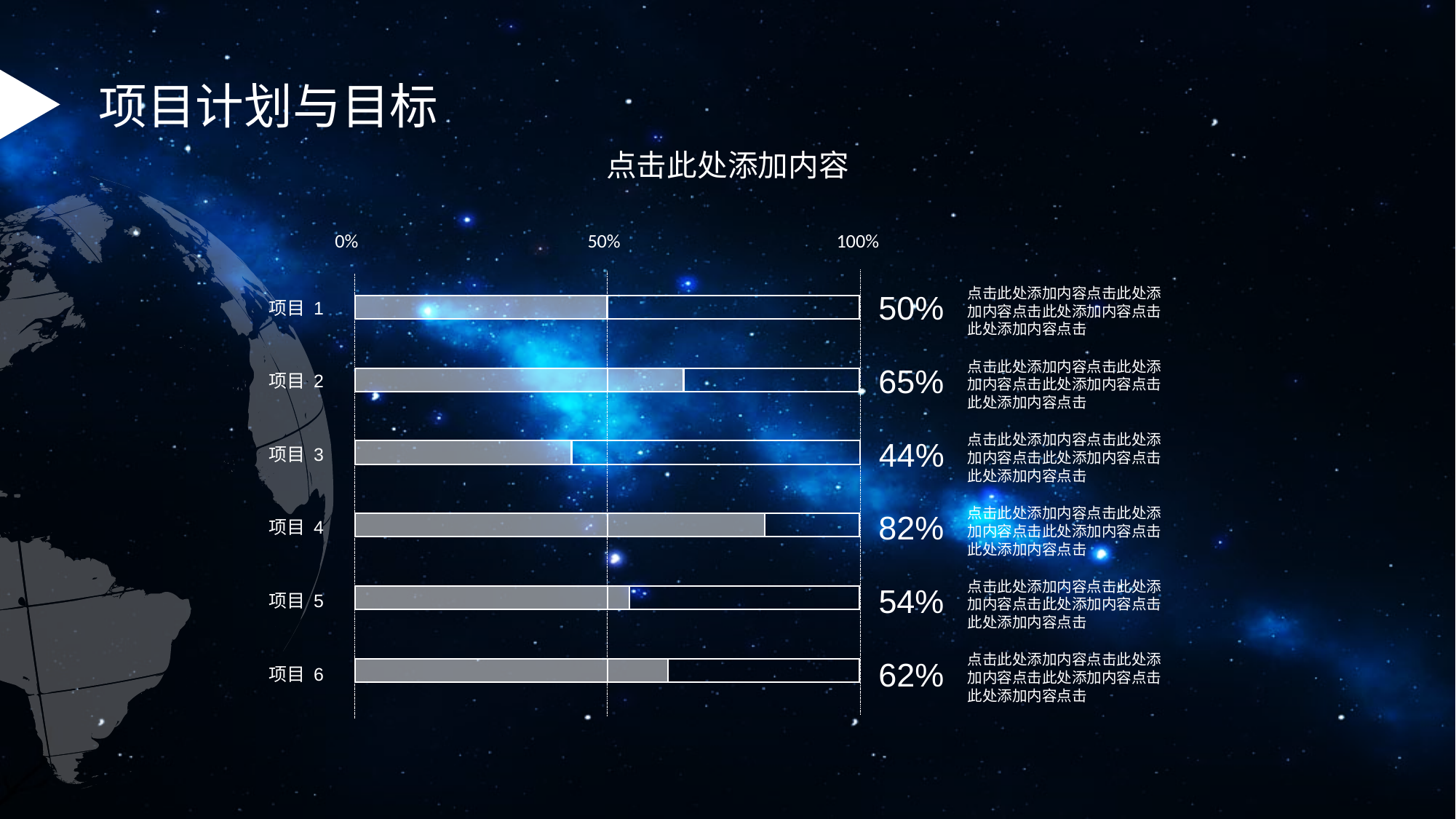

项目计划与目标

点击此处添加内容
0%
50%
100%
点击此处添加内容点击此处添加内容点击此处添加内容点击此处添加内容点击
50%
项目 1

点击此处添加内容点击此处添加内容点击此处添加内容点击此处添加内容点击
65%
项目 2

点击此处添加内容点击此处添加内容点击此处添加内容点击此处添加内容点击
44%
项目 3

点击此处添加内容点击此处添加内容点击此处添加内容点击此处添加内容点击
82%
项目 4

点击此处添加内容点击此处添加内容点击此处添加内容点击此处添加内容点击
54%
项目 5

点击此处添加内容点击此处添加内容点击此处添加内容点击此处添加内容点击
62%
项目 6

.